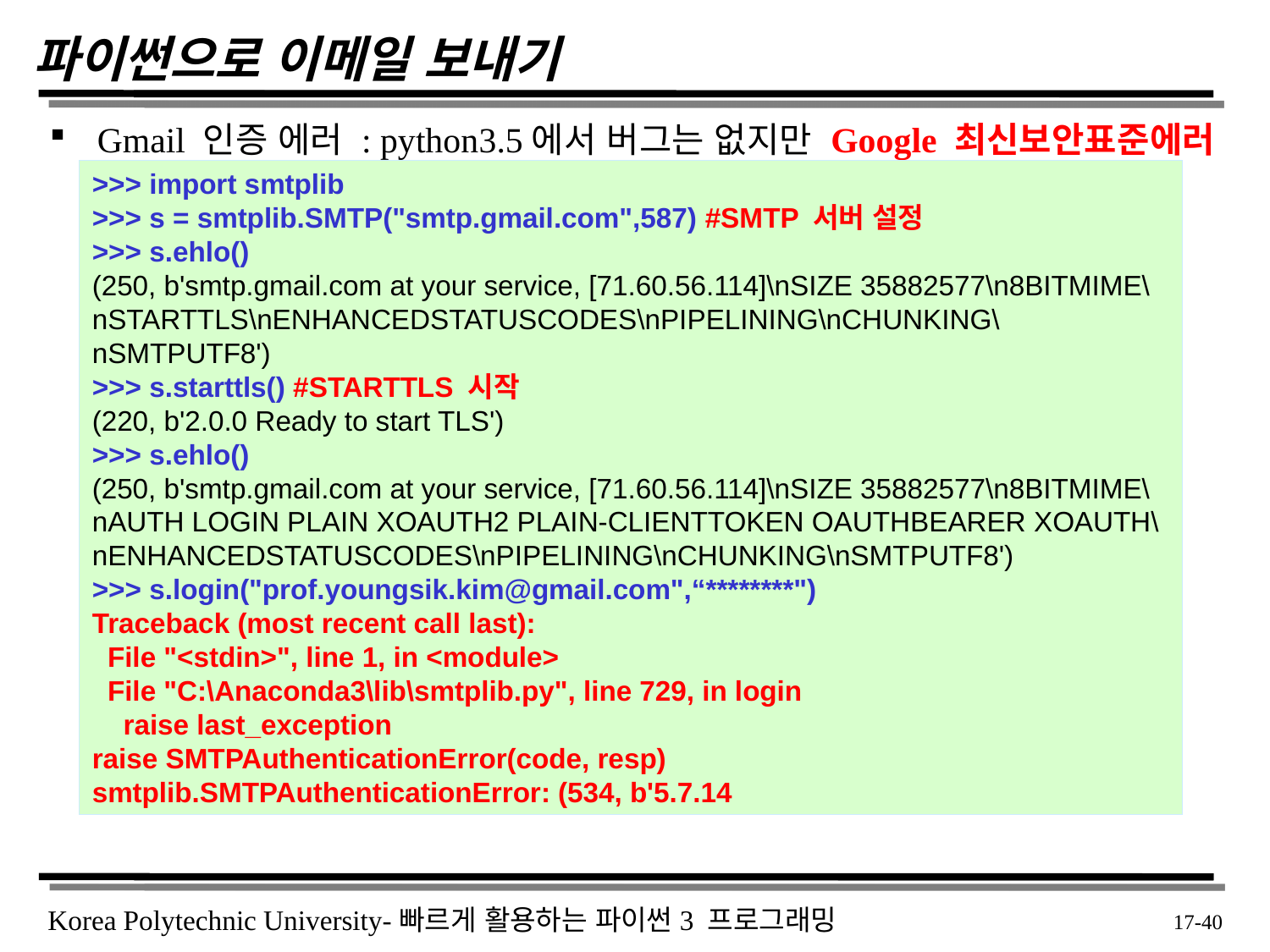

# 파이썬으로 이메일 보내기
Gmail 인증 에러 : python3.5에서 버그는 없지만 Google 최신보안표준에러
>>> import smtplib
>>> s = smtplib.SMTP("smtp.gmail.com",587) #SMTP 서버 설정
>>> s.ehlo()
(250, b'smtp.gmail.com at your service, [71.60.56.114]\nSIZE 35882577\n8BITMIME\nSTARTTLS\nENHANCEDSTATUSCODES\nPIPELINING\nCHUNKING\nSMTPUTF8')
>>> s.starttls() #STARTTLS 시작
(220, b'2.0.0 Ready to start TLS')
>>> s.ehlo()
(250, b'smtp.gmail.com at your service, [71.60.56.114]\nSIZE 35882577\n8BITMIME\nAUTH LOGIN PLAIN XOAUTH2 PLAIN-CLIENTTOKEN OAUTHBEARER XOAUTH\nENHANCEDSTATUSCODES\nPIPELINING\nCHUNKING\nSMTPUTF8')
>>> s.login("prof.youngsik.kim@gmail.com",“********")
Traceback (most recent call last):
  File "<stdin>", line 1, in <module>
  File "C:\Anaconda3\lib\smtplib.py", line 729, in login
    raise last_exception
raise SMTPAuthenticationError(code, resp)
smtplib.SMTPAuthenticationError: (534, b'5.7.14

 17-40